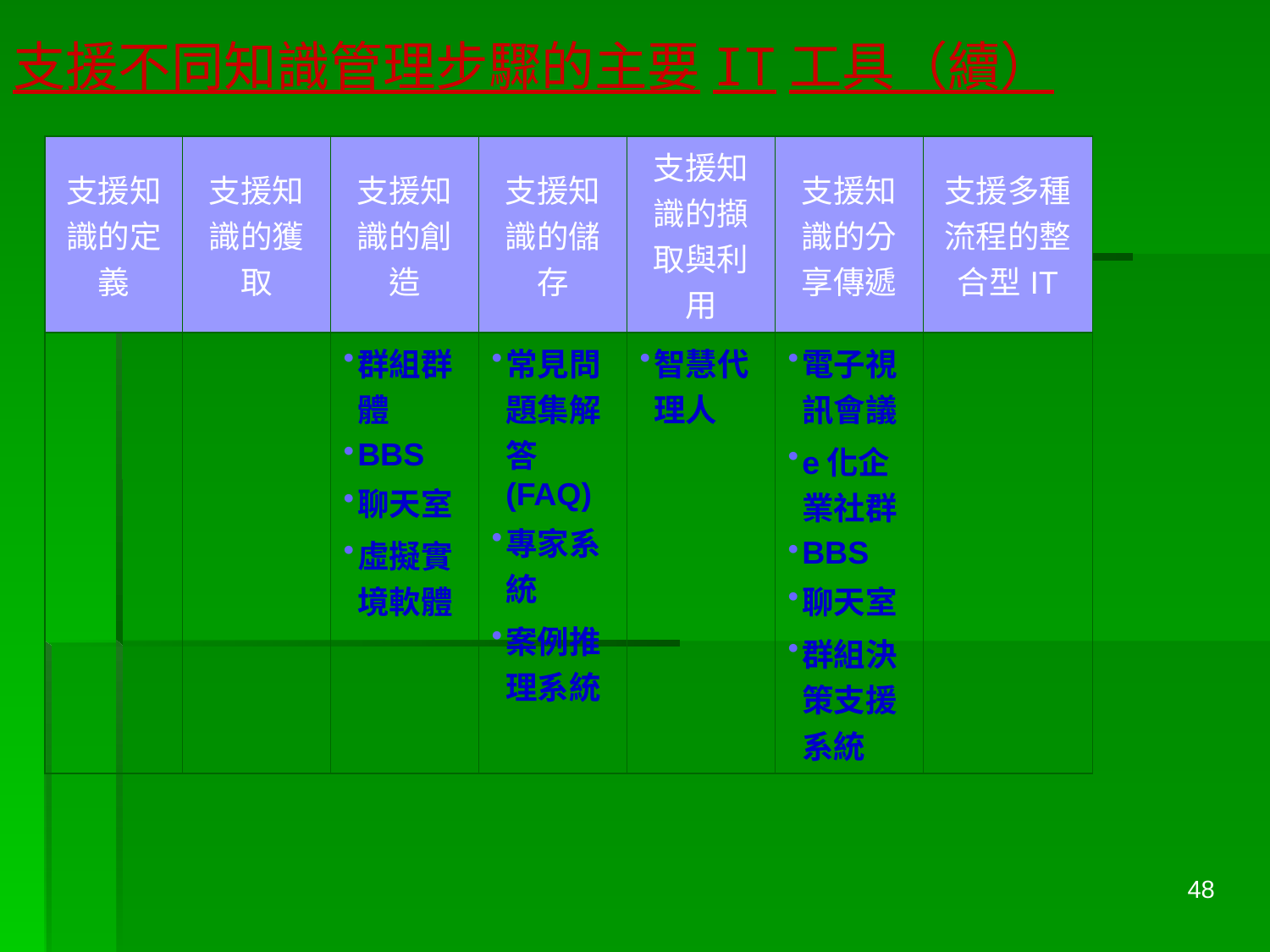

# 支援不同知識管理步驟的主要IT工具（續）
| 支援知識的定義 | 支援知識的獲取 | 支援知識的創造 | 支援知識的儲存 | 支援知識的擷取與利用 | 支援知識的分享傳遞 | 支援多種流程的整合型IT |
| --- | --- | --- | --- | --- | --- | --- |
|  |  | 群組群體 BBS 聊天室 虛擬實境軟體 | 常見問題集解答(FAQ) 專家系統 案例推理系統 | 智慧代理人 | 電子視訊會議 e化企業社群 BBS 聊天室 群組決策支援系統 |  |
48